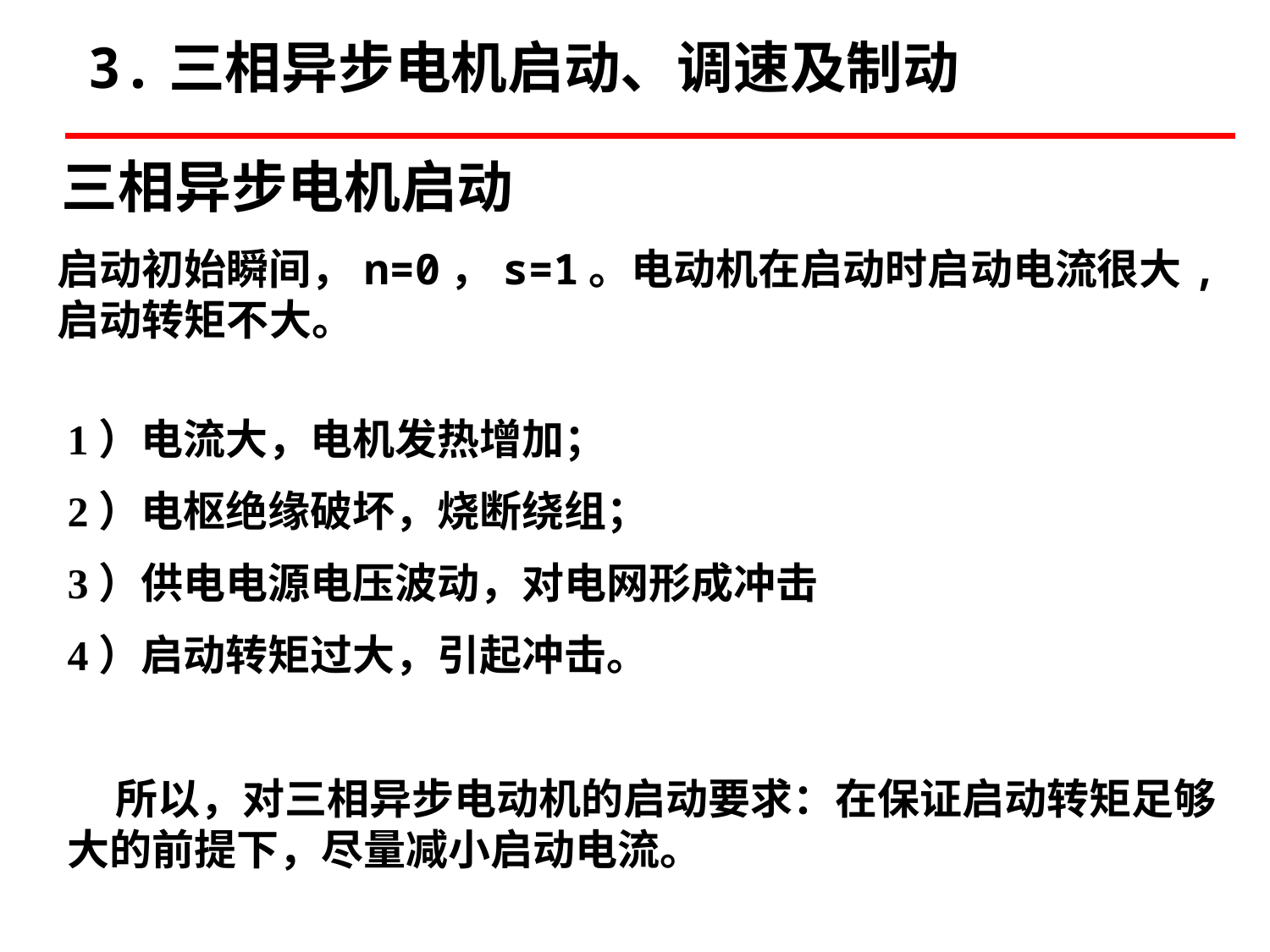

3.三相异步电机启动、调速及制动
三相异步电机启动
启动初始瞬间，n=0，s=1。电动机在启动时启动电流很大,启动转矩不大。
1）电流大，电机发热增加；
2）电枢绝缘破坏，烧断绕组；
3）供电电源电压波动，对电网形成冲击
4）启动转矩过大，引起冲击。
    所以，对三相异步电动机的启动要求：在保证启动转矩足够大的前提下，尽量减小启动电流。